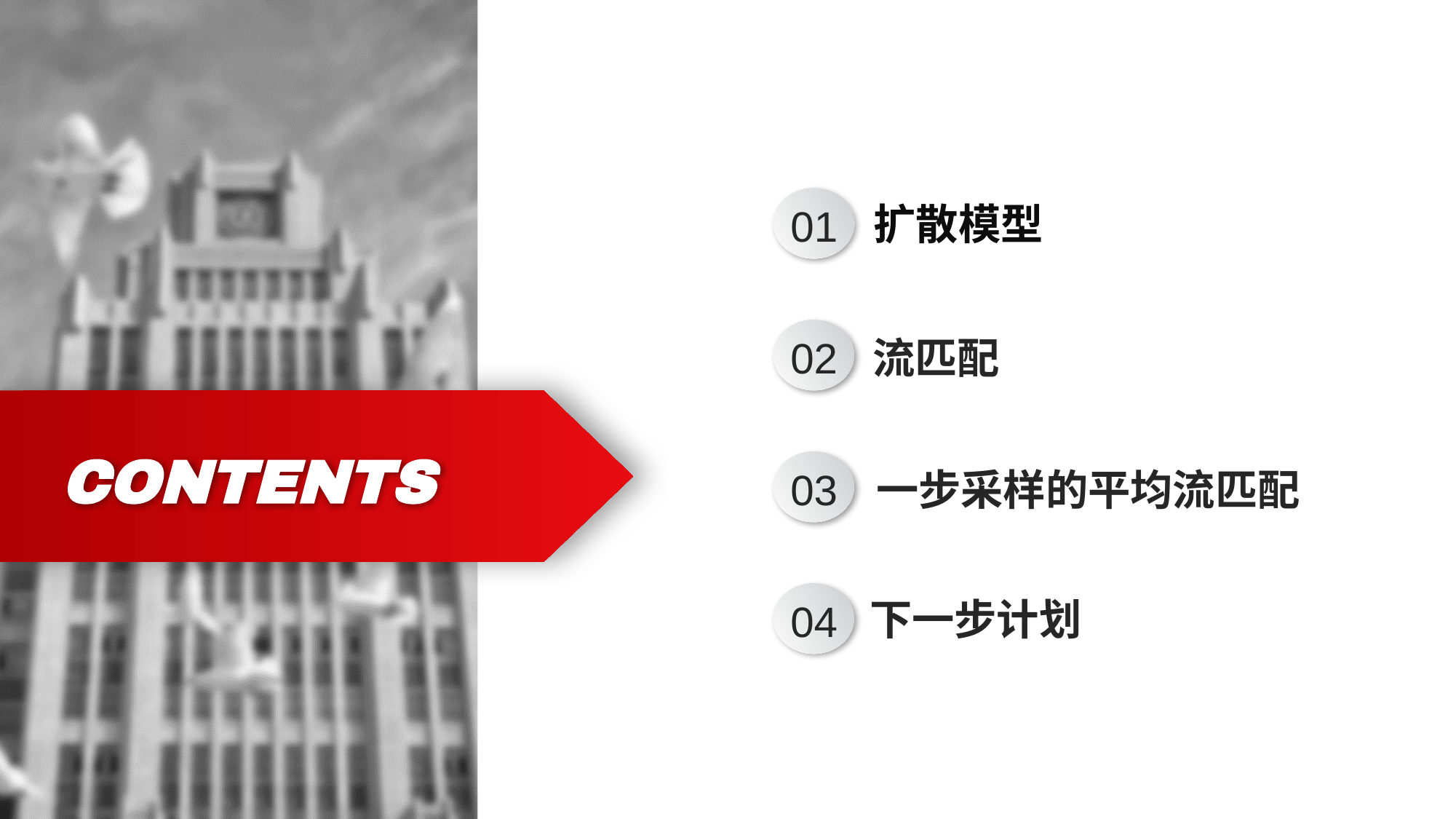

01
扩散模型

02
流匹配
CONTENTS

03
一步采样的平均流匹配

04
下一步计划